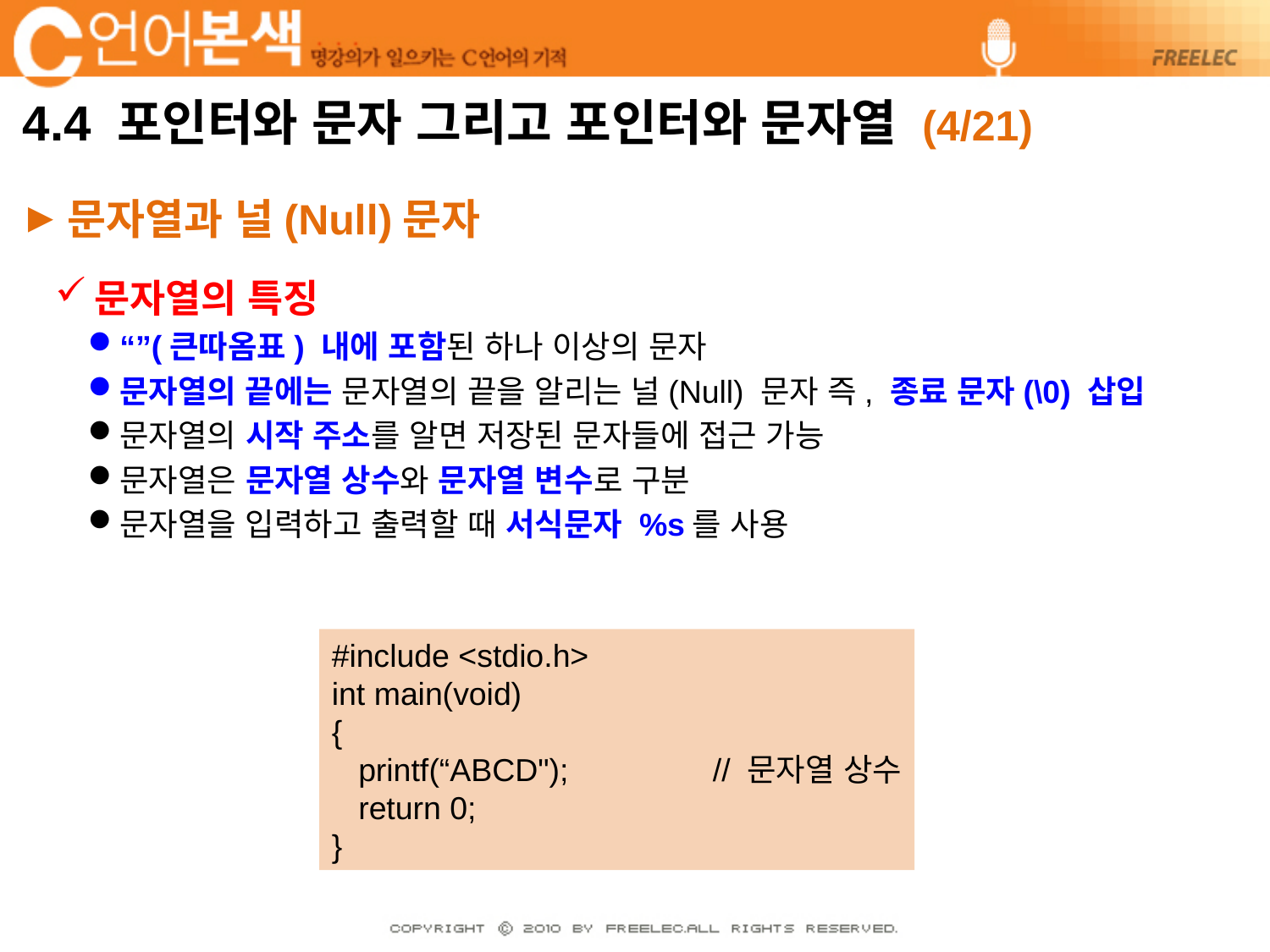

# 4.4 포인터와 문자 그리고 포인터와 문자열 (4/21)
문자열과 널(Null)문자
문자열의 특징
“”(큰따옴표) 내에 포함된 하나 이상의 문자
문자열의 끝에는 문자열의 끝을 알리는 널(Null) 문자 즉, 종료 문자(\0) 삽입
문자열의 시작 주소를 알면 저장된 문자들에 접근 가능
문자열은 문자열 상수와 문자열 변수로 구분
문자열을 입력하고 출력할 때 서식문자 %s를 사용
#include <stdio.h>
int main(void)
{
   printf(“ABCD");		// 문자열 상수
   return 0;
}